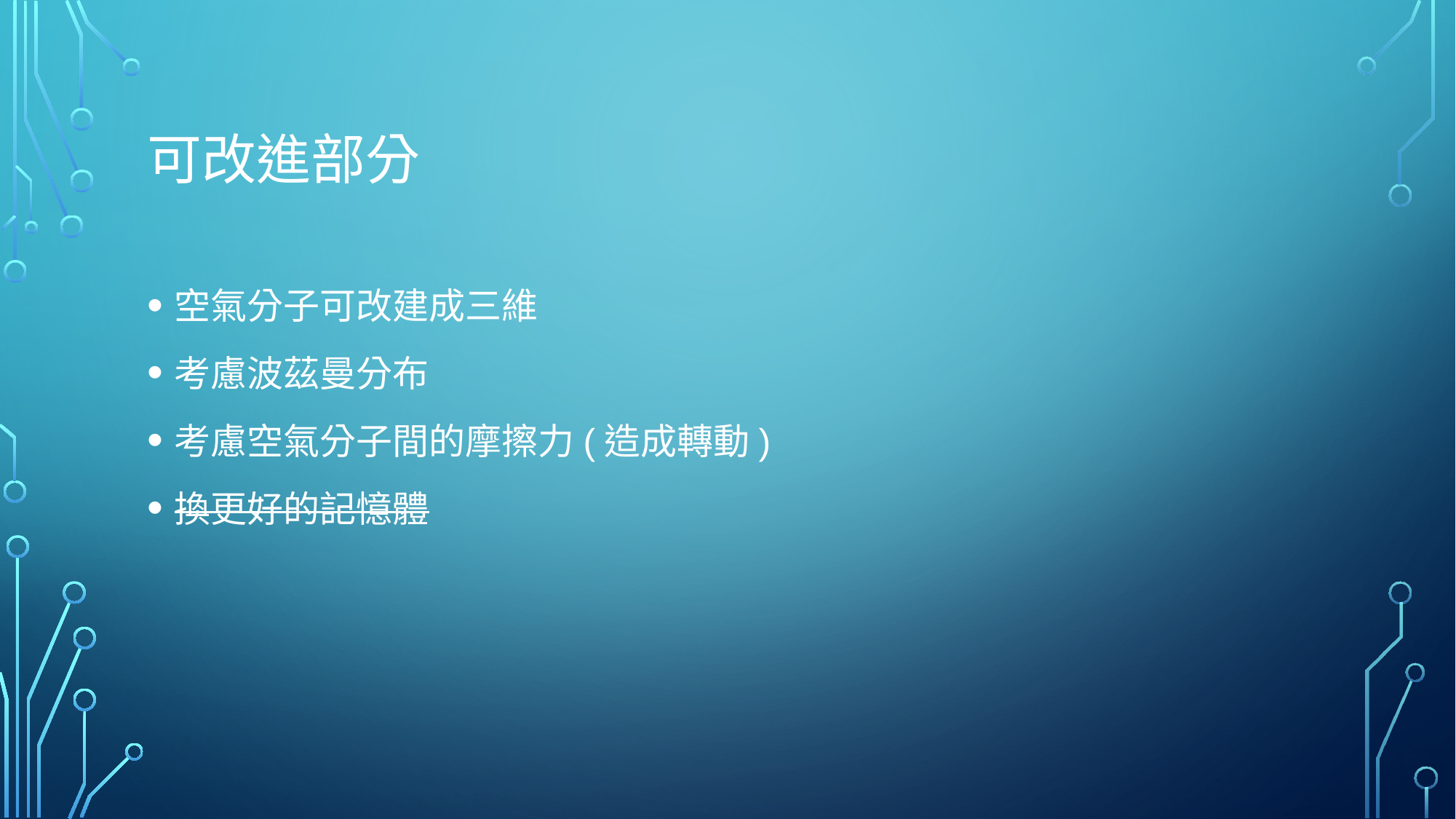

# 可改進部分
空氣分子可改建成三維
考慮波茲曼分布
考慮空氣分子間的摩擦力(造成轉動)
換更好的記憶體